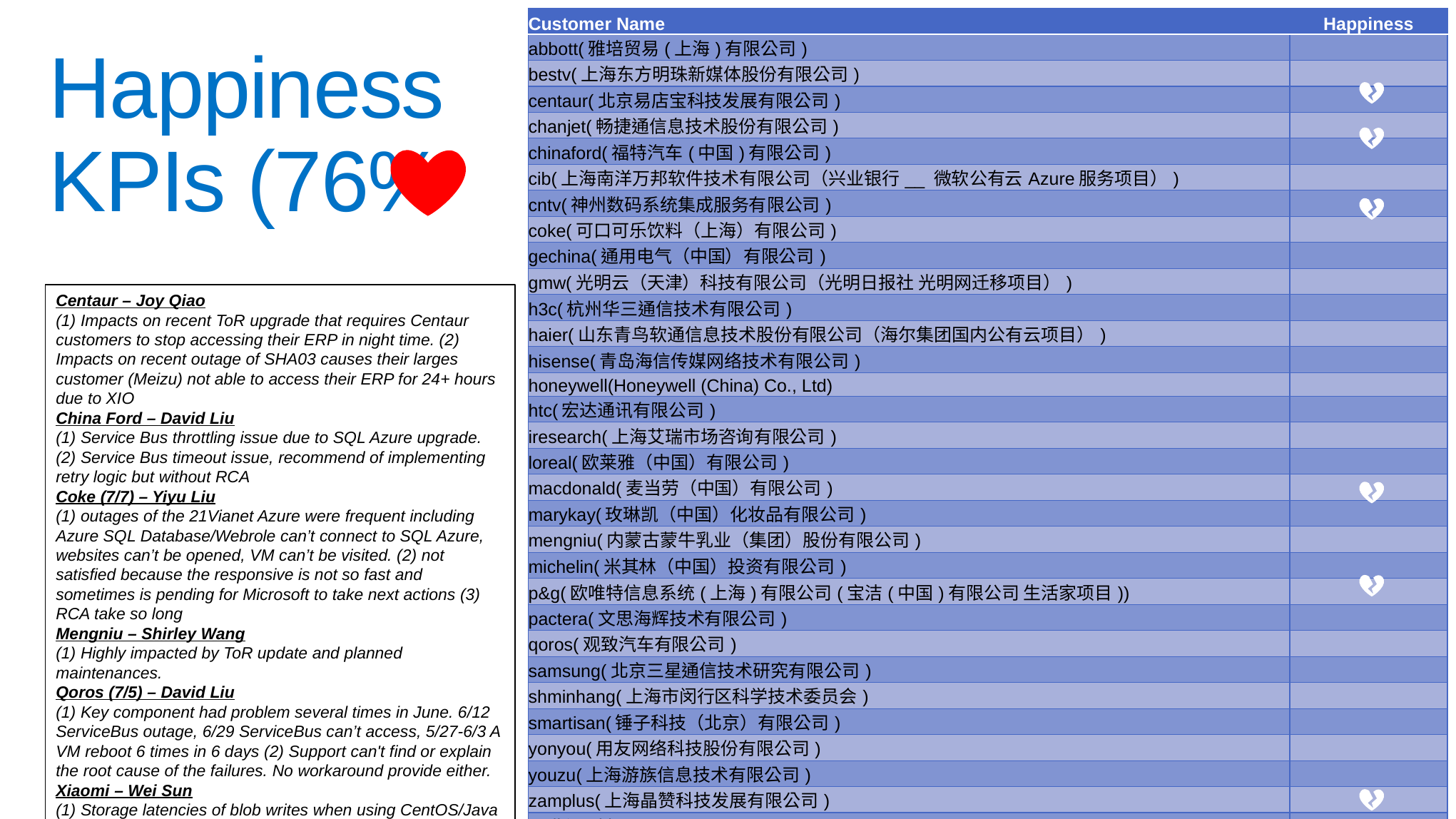

| Customer Name | Happiness |
| --- | --- |
| abbott(雅培贸易(上海)有限公司) |  |
| bestv(上海东方明珠新媒体股份有限公司) |  |
| centaur(北京易店宝科技发展有限公司) |  |
| chanjet(畅捷通信息技术股份有限公司) |  |
| chinaford(福特汽车(中国)有限公司) |  |
| cib(上海南洋万邦软件技术有限公司（兴业银行\_\_ 微软公有云Azure服务项目）) |  |
| cntv(神州数码系统集成服务有限公司) |  |
| coke(可口可乐饮料（上海）有限公司) |  |
| gechina(通用电气（中国）有限公司) |  |
| gmw(光明云（天津）科技有限公司（光明日报社 光明网迁移项目）) |  |
| h3c(杭州华三通信技术有限公司) |  |
| haier(山东青鸟软通信息技术股份有限公司（海尔集团国内公有云项目）) |  |
| hisense(青岛海信传媒网络技术有限公司) |  |
| honeywell(Honeywell (China) Co., Ltd) |  |
| htc(宏达通讯有限公司) |  |
| iresearch(上海艾瑞市场咨询有限公司) |  |
| loreal(欧莱雅（中国）有限公司) |  |
| macdonald(麦当劳（中国）有限公司) |  |
| marykay(玫琳凯（中国）化妆品有限公司) |  |
| mengniu(内蒙古蒙牛乳业（集团）股份有限公司) |  |
| michelin(米其林（中国）投资有限公司) |  |
| p&g(欧唯特信息系统(上海)有限公司(宝洁(中国)有限公司 生活家项目)) |  |
| pactera(文思海辉技术有限公司) |  |
| qoros(观致汽车有限公司) |  |
| samsung(北京三星通信技术研究有限公司) |  |
| shminhang(上海市闵行区科学技术委员会) |  |
| smartisan(锤子科技（北京）有限公司) |  |
| yonyou(用友网络科技股份有限公司) |  |
| youzu(上海游族信息技术有限公司) |  |
| zamplus(上海晶赞科技发展有限公司) |  |
| Bodhiworld |  |
| Lenovo |  |
| Xiaomi |  |
# Happiness KPIs (76%    )

Centaur – Joy Qiao
(1) Impacts on recent ToR upgrade that requires Centaur customers to stop accessing their ERP in night time. (2) Impacts on recent outage of SHA03 causes their larges customer (Meizu) not able to access their ERP for 24+ hours due to XIO
China Ford – David Liu
(1) Service Bus throttling issue due to SQL Azure upgrade. (2) Service Bus timeout issue, recommend of implementing retry logic but without RCA
Coke (7/7) – Yiyu Liu
(1) outages of the 21Vianet Azure were frequent including Azure SQL Database/Webrole can’t connect to SQL Azure, websites can’t be opened, VM can’t be visited. (2) not satisfied because the responsive is not so fast and sometimes is pending for Microsoft to take next actions (3) RCA take so long
Mengniu – Shirley Wang
(1) Highly impacted by ToR update and planned maintenances.
Qoros (7/5) – David Liu
(1) Key component had problem several times in June. 6/12 ServiceBus outage, 6/29 ServiceBus can’t access, 5/27-6/3 A VM reboot 6 times in 6 days (2) Support can't find or explain the root cause of the failures. No workaround provide either.
Xiaomi – Wei Sun
(1) Storage latencies of blob writes when using CentOS/Java 300ms vs 150ms in other cloud platform. (2) I/O Wait up to 8 secs. when using CentOS (spontaneously)